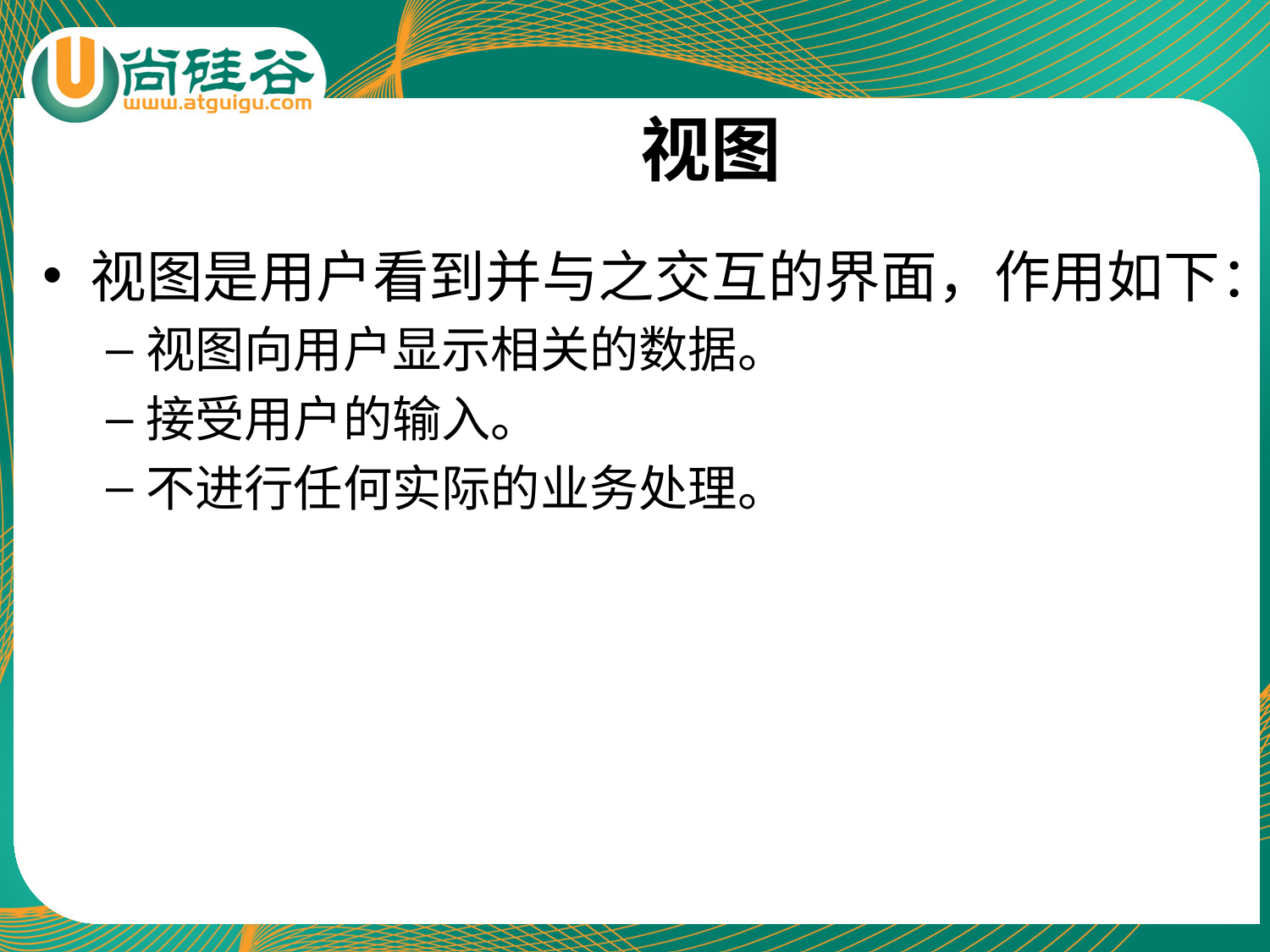

# 视图
视图是用户看到并与之交互的界面，作用如下：
视图向用户显示相关的数据。
接受用户的输入。
不进行任何实际的业务处理。